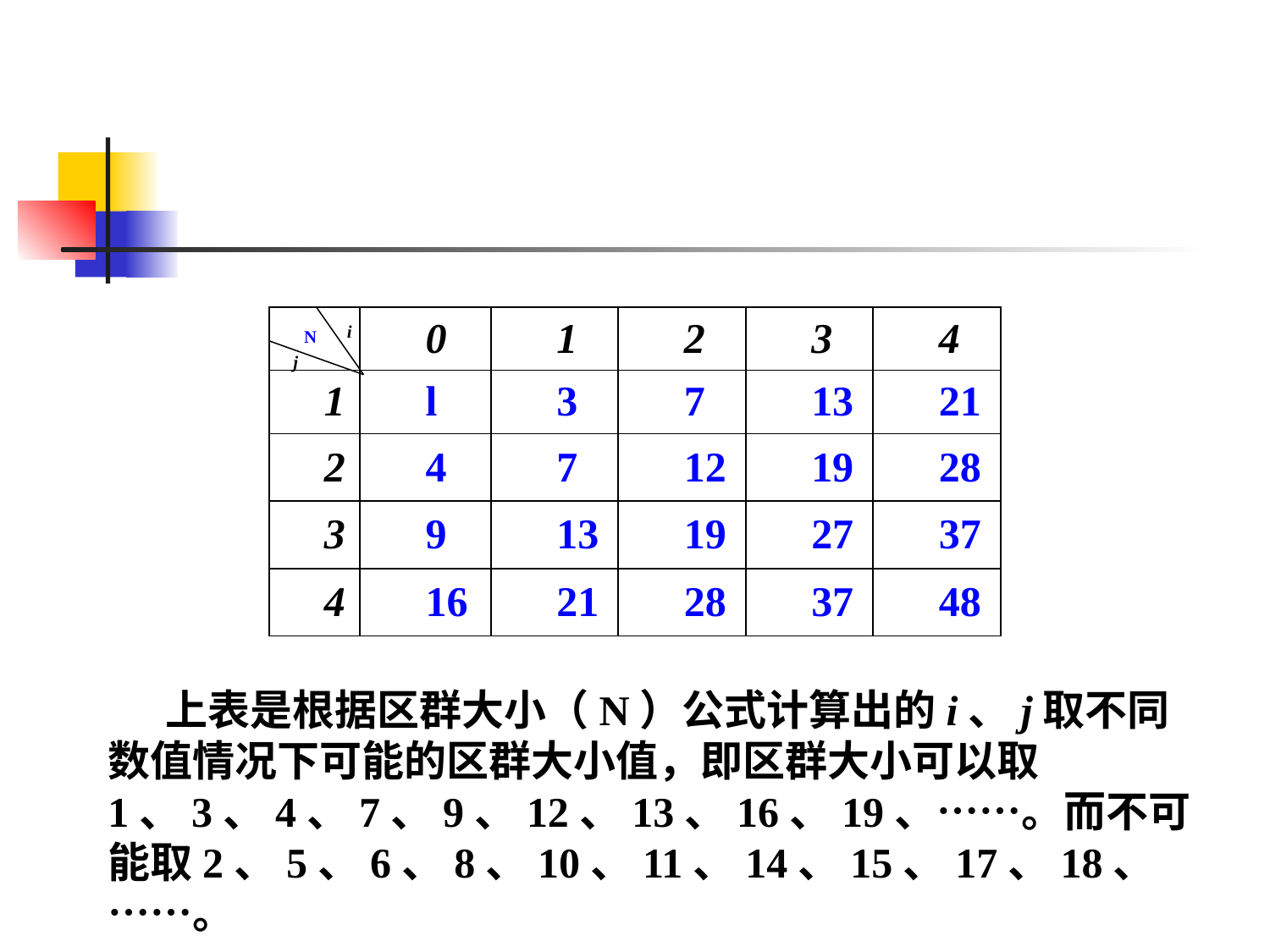

i
N

j
|  | 0 | 1 | 2 | 3 | 4 |
| --- | --- | --- | --- | --- | --- |
| 1 | l | 3 | 7 | 13 | 21 |
| 2 | 4 | 7 | 12 | 19 | 28 |
| 3 | 9 | 13 | 19 | 27 | 37 |
| 4 | 16 | 21 | 28 | 37 | 48 |
       上表是根据区群大小（N）公式计算出的i、j取不同数值情况下可能的区群大小值，即区群大小可以取1、3、4、7、9、12、13、16、19、……。而不可能取2、5、6、8、10、11、14、15、17、18、……。